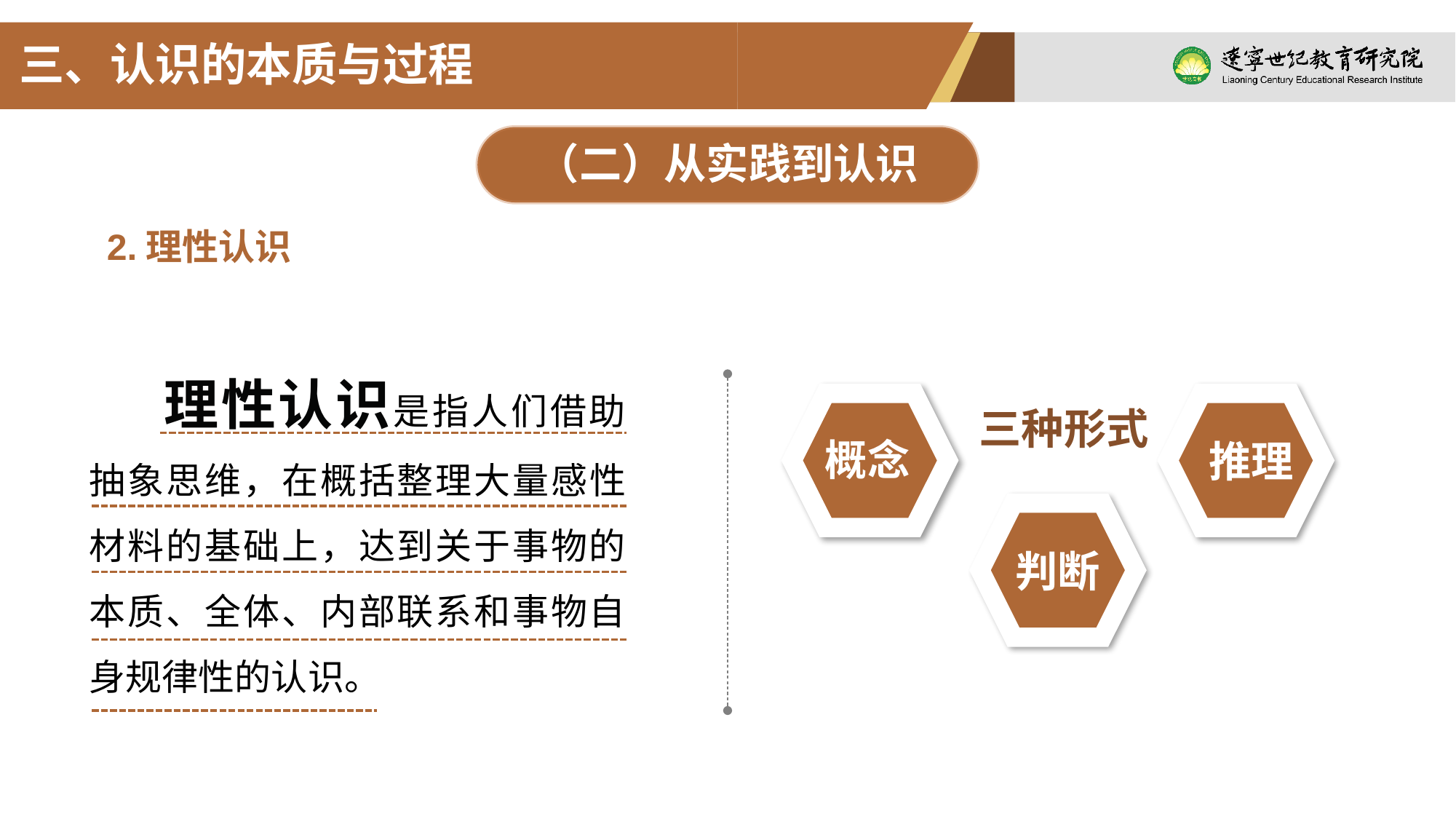

三、认识的本质与过程
（二）从实践到认识
2.理性认识
理性认识是指人们借助抽象思维，在概括整理大量感性材料的基础上，达到关于事物的本质、全体、内部联系和事物自身规律性的认识。

概念

推理
三种形式

判断